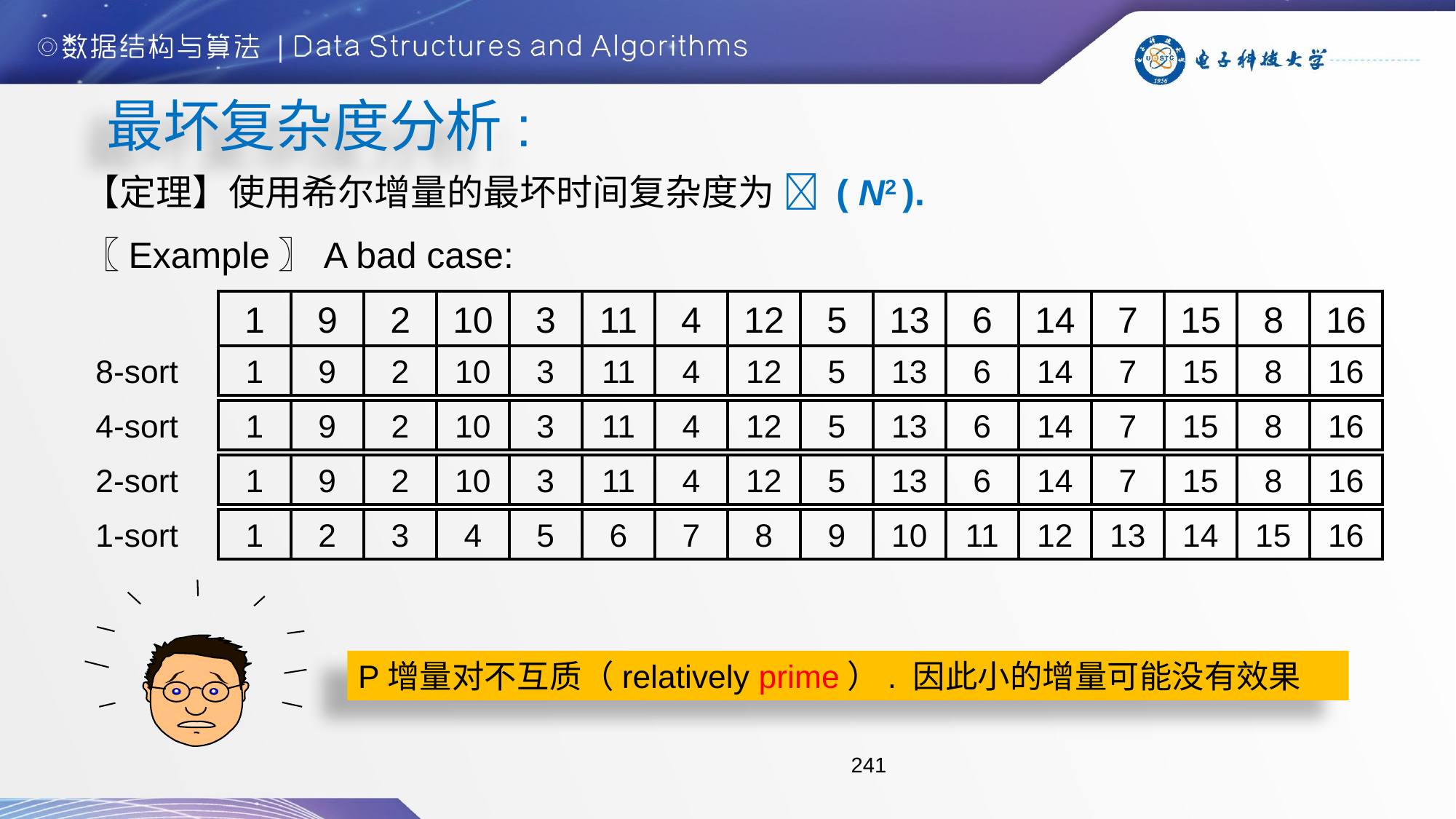

最坏复杂度分析:
【定理】使用希尔增量的最坏时间复杂度为 Θ ( N2 ).
〖Example〗A bad case:
1
9
2
10
3
11
4
12
5
13
6
14
7
15
8
16
8-sort
1
9
2
10
3
11
4
12
5
13
6
14
7
15
8
16
4-sort
1
9
2
10
3
11
4
12
5
13
6
14
7
15
8
16
2-sort
1
9
2
10
3
11
4
12
5
13
6
14
7
15
8
16
1-sort
1
2
3
4
5
6
7
8
9
10
11
12
13
14
15
16

P增量对不互质（relatively prime）. 因此小的增量可能没有效果
241